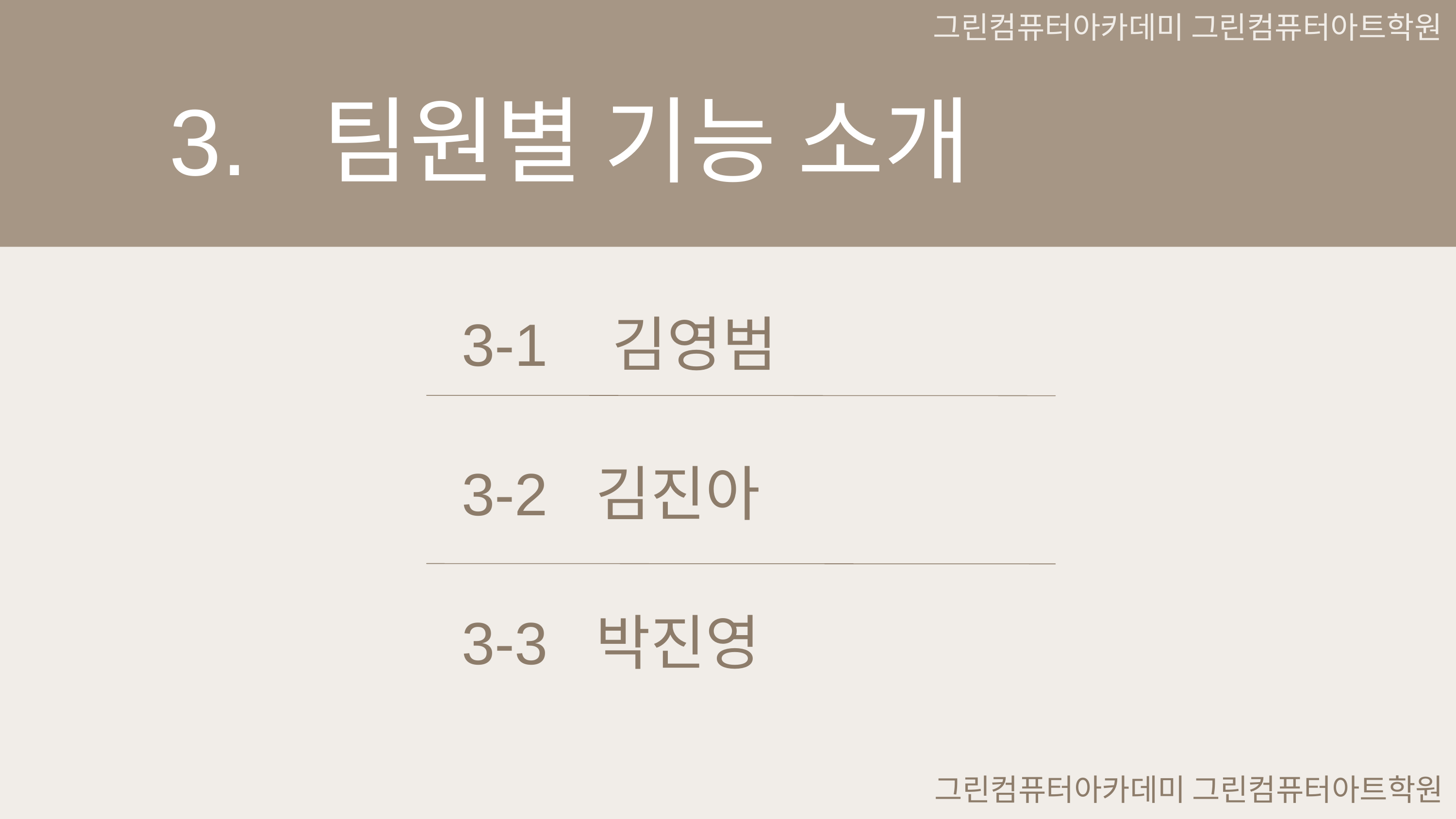

그린컴퓨터아카데미 그린컴퓨터아트학원
3.  팀원별 기능 소개
3-1   김영범

3-2  김진아

3-3  박진영
그린컴퓨터아카데미 그린컴퓨터아트학원